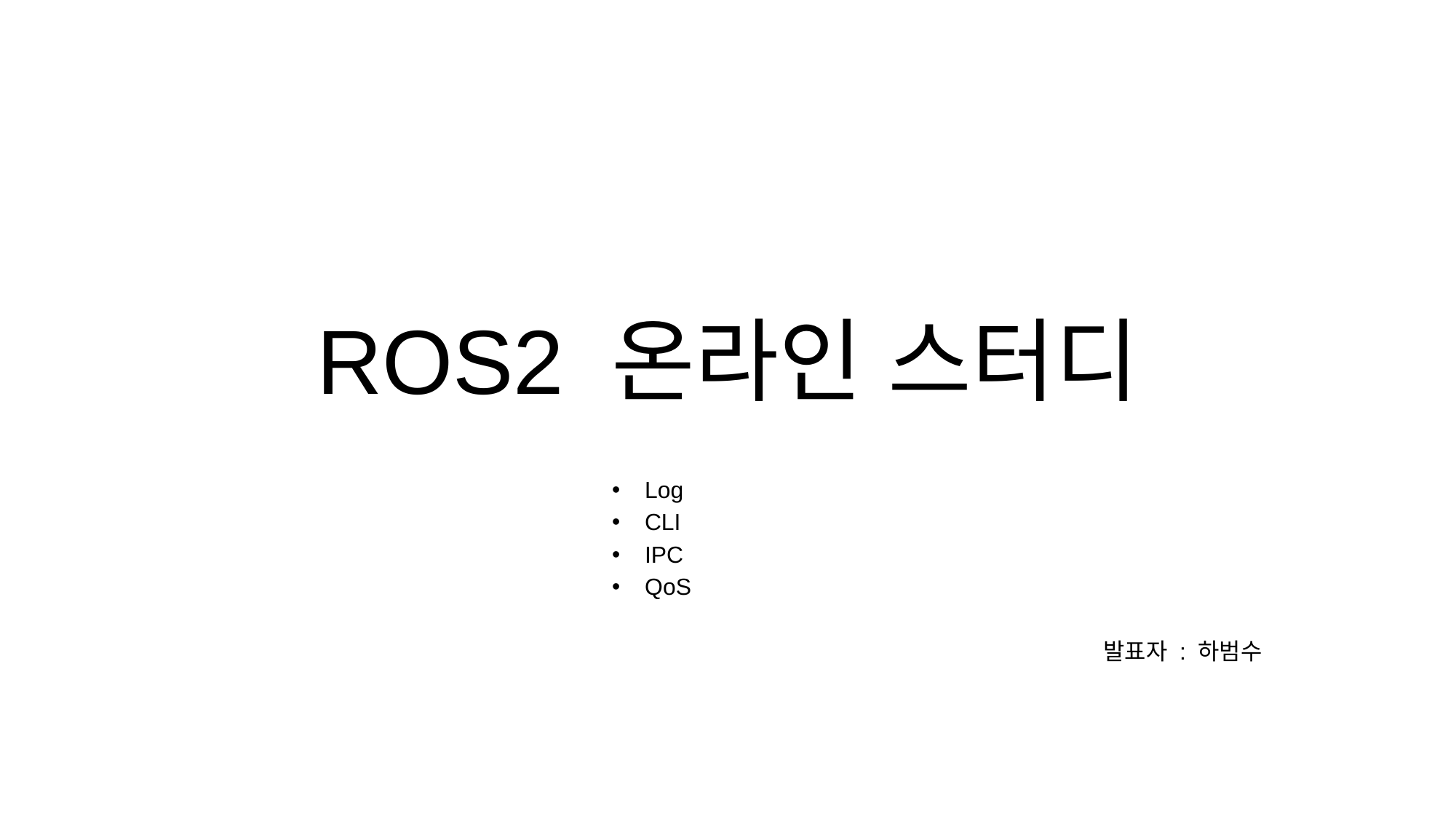

# ROS2 온라인 스터디
Log
CLI
IPC
QoS

발표자 : 하범수